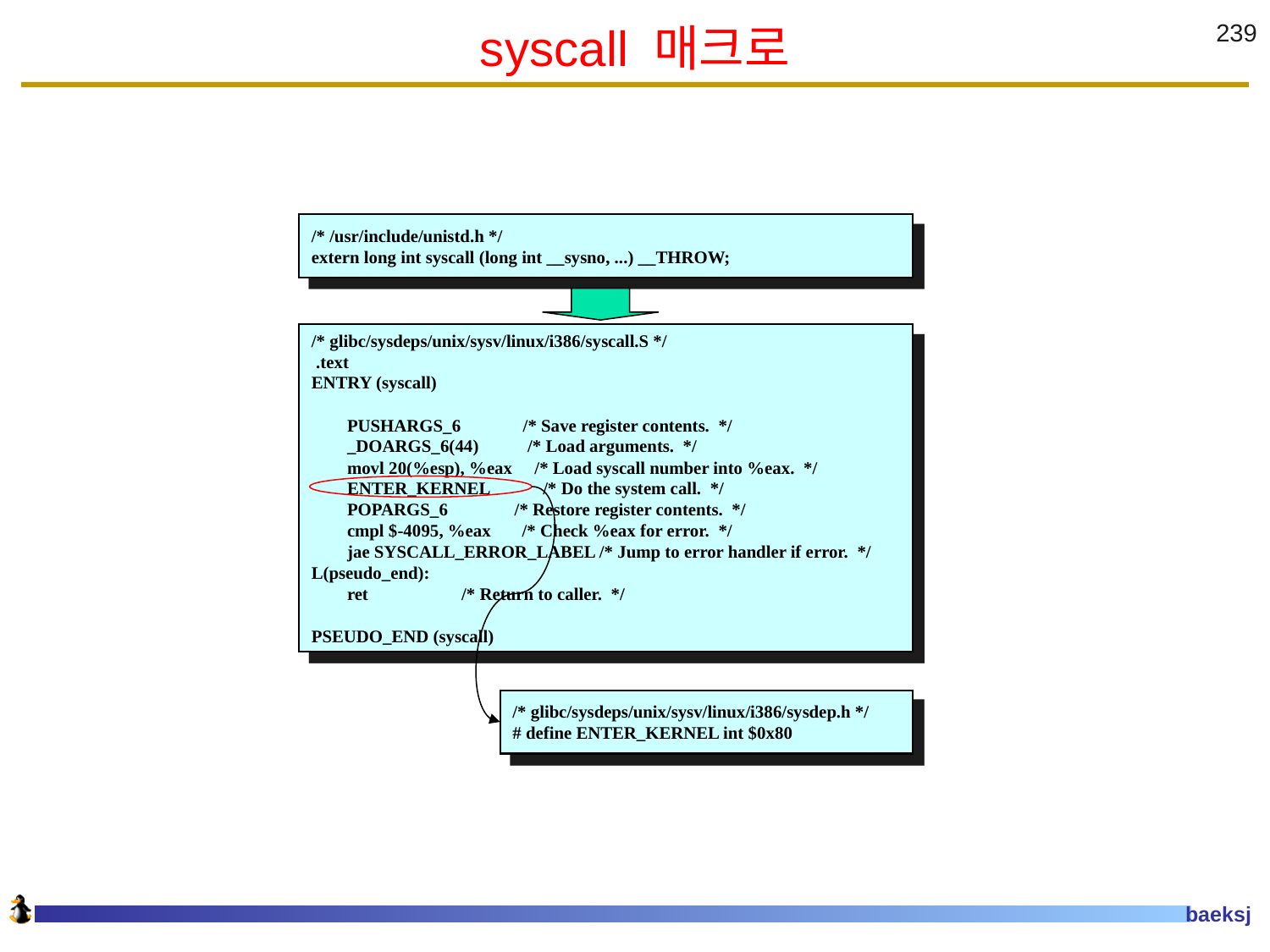

# syscall 매크로
239

/* /usr/include/unistd.h */
extern long int syscall (long int __sysno, ...) __THROW;

/* glibc/sysdeps/unix/sysv/linux/i386/syscall.S */
 .text
ENTRY (syscall)

        PUSHARGS_6              /* Save register contents.  */
        _DOARGS_6(44)           /* Load arguments.  */
        movl 20(%esp), %eax     /* Load syscall number into %eax.  */
        ENTER_KERNEL            /* Do the system call.  */
        POPARGS_6               /* Restore register contents.  */
        cmpl $-4095, %eax       /* Check %eax for error.  */
        jae SYSCALL_ERROR_LABEL /* Jump to error handler if error.  */
L(pseudo_end):
        ret                     /* Return to caller.  */

PSEUDO_END (syscall)

/* glibc/sysdeps/unix/sysv/linux/i386/sysdep.h */
# define ENTER_KERNEL int $0x80